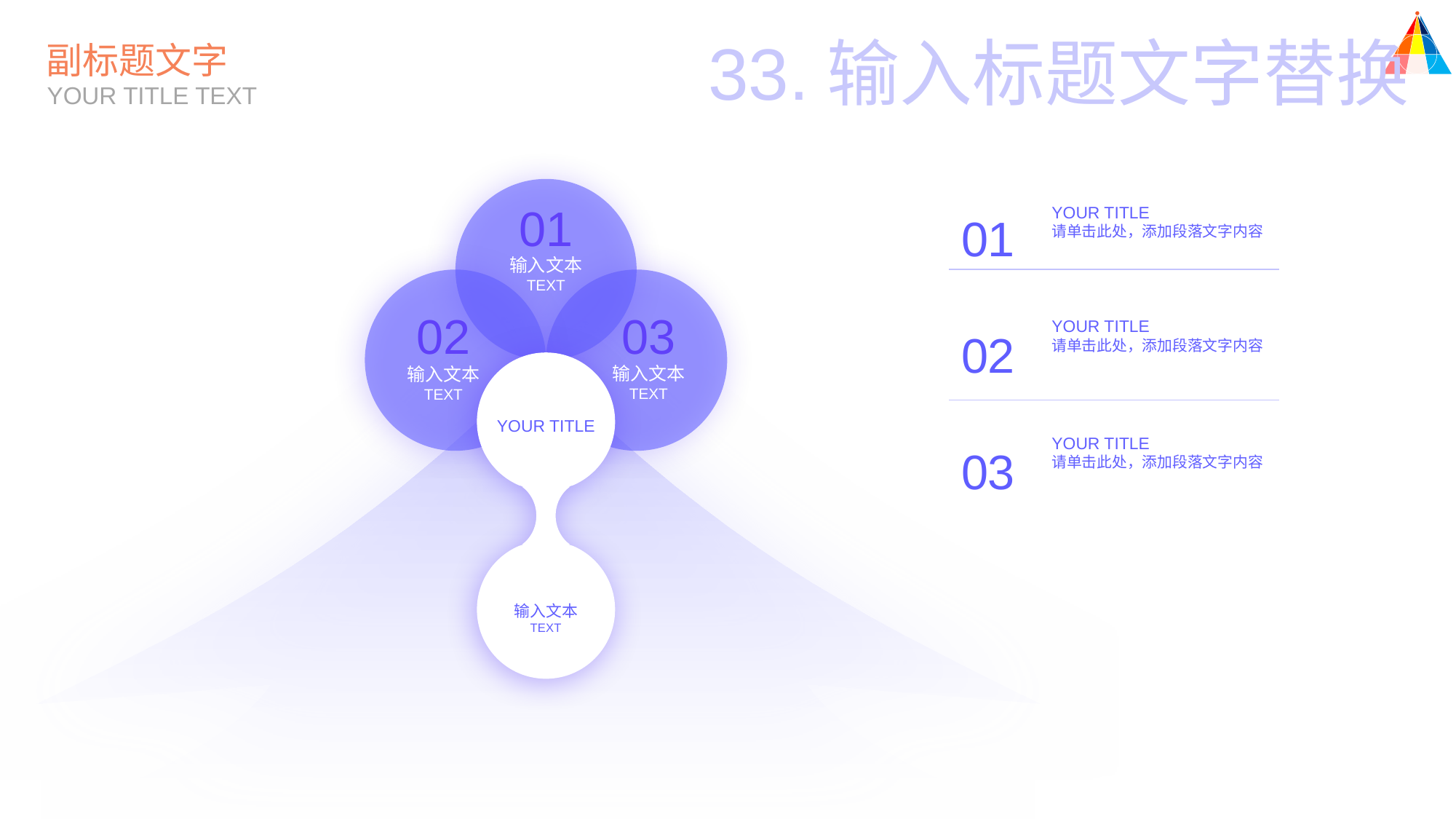

33.输入标题文字替换
副标题文字
YOUR TITLE TEXT
01
02
03

01
YOUR TITLE
请单击此处，添加段落文字内容
输入文本
TEXT
03
02
YOUR TITLE
请单击此处，添加段落文字内容
输入文本
TEXT
输入文本
TEXT

YOUR TITLE
YOUR TITLE
请单击此处，添加段落文字内容
输入文本
TEXT